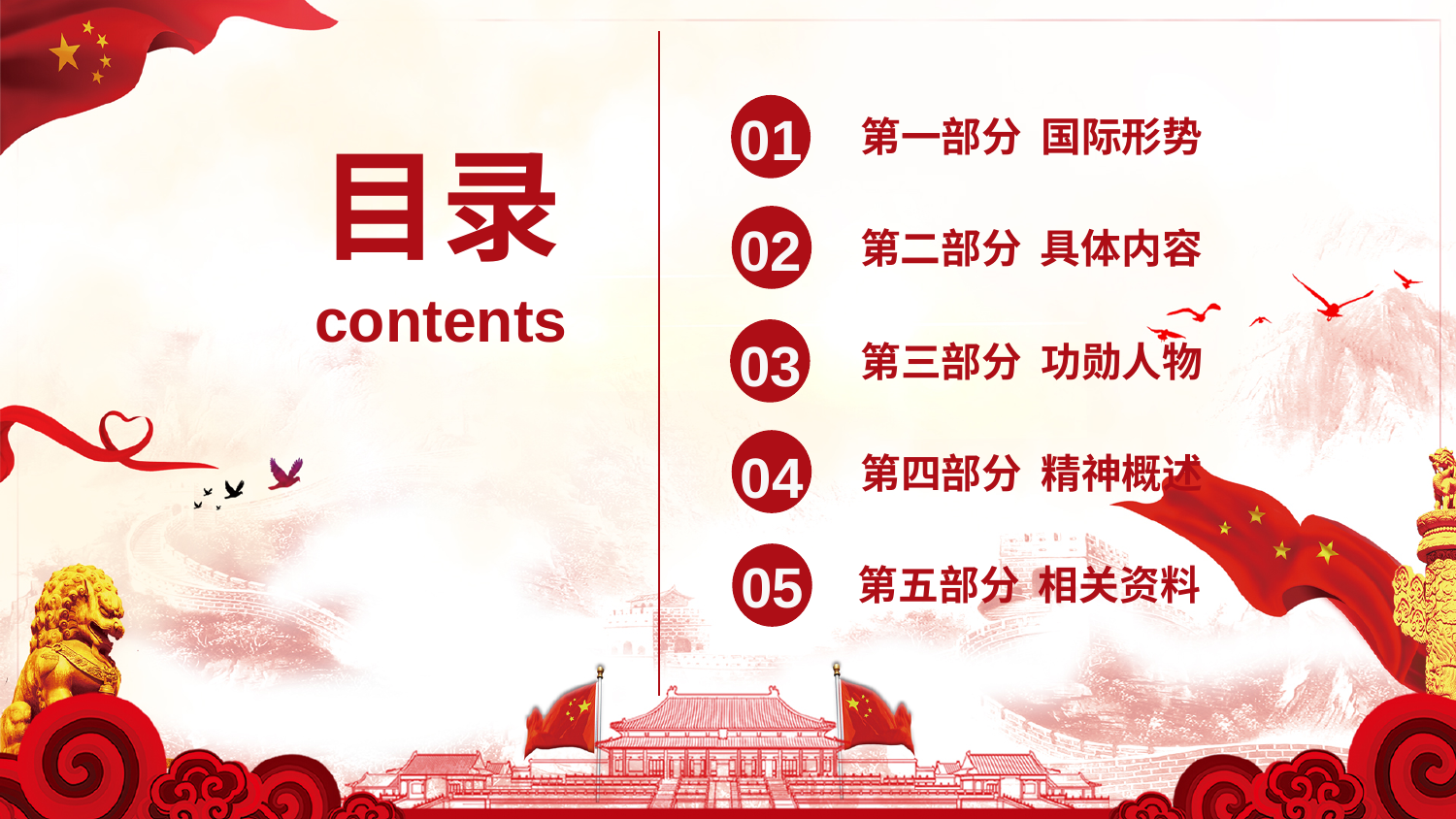

01
第一部分  国际形势
目录

02
第二部分  具体内容
contents

03
第三部分  功勋人物

04
第四部分  精神概述

07

05
第五部分  相关资料